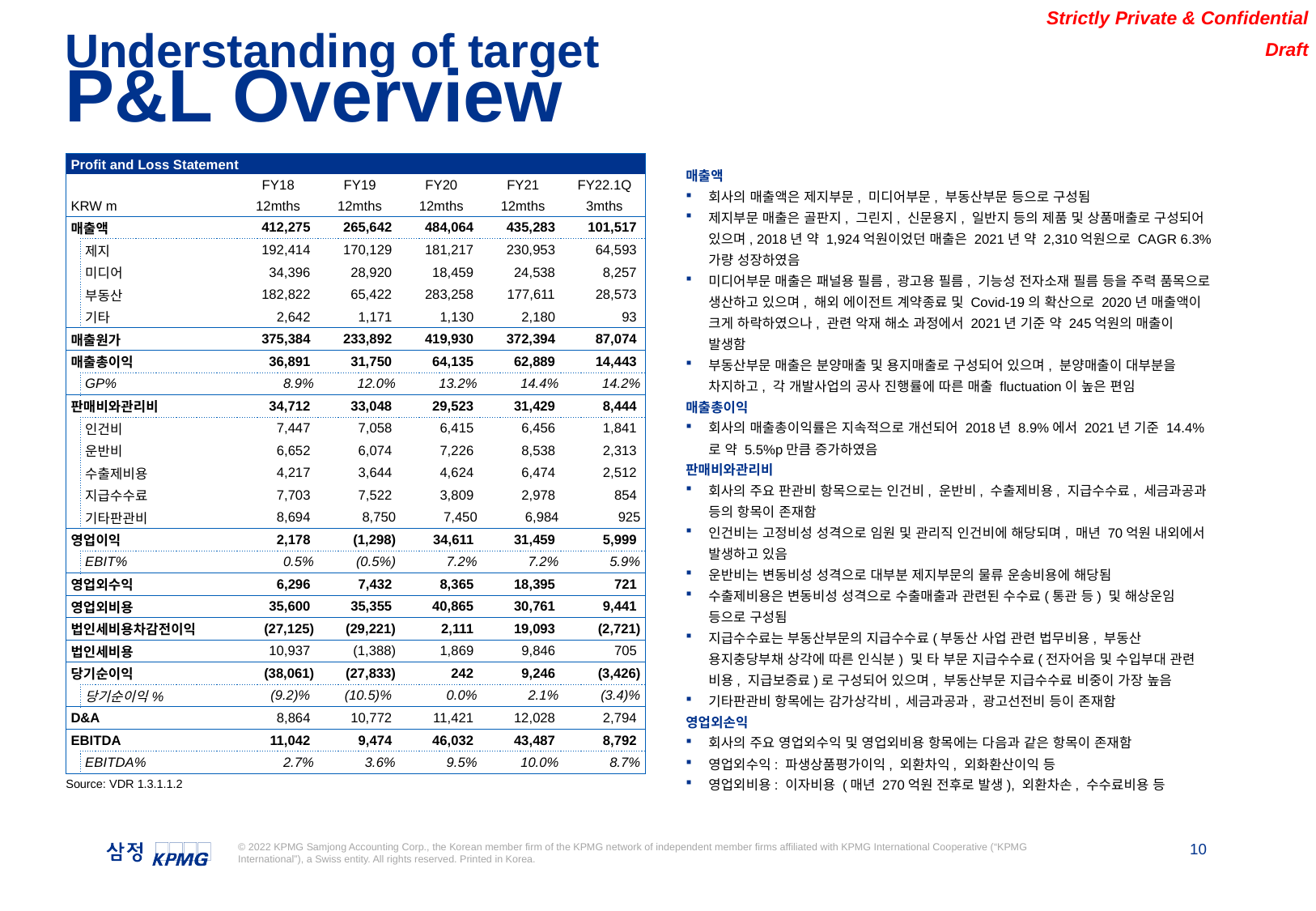

Understanding of target
P&L Overview
| Profit and Loss Statement |  |  |  |  |  |  |  |
| --- | --- | --- | --- | --- | --- | --- | --- |
|  |  |  | FY18 | FY19 | FY20 | FY21 | FY22.1Q |
| KRW m |  |  | 12mths | 12mths | 12mths | 12mths | 3mths |
| 매출액 |  |  | 412,275 | 265,642 | 484,064 | 435,283 | 101,517 |
|  | 제지 |  | 192,414 | 170,129 | 181,217 | 230,953 | 64,593 |
|  | 미디어 |  | 34,396 | 28,920 | 18,459 | 24,538 | 8,257 |
|  | 부동산 |  | 182,822 | 65,422 | 283,258 | 177,611 | 28,573 |
|  | 기타 |  | 2,642 | 1,171 | 1,130 | 2,180 | 93 |
| 매출원가 |  |  | 375,384 | 233,892 | 419,930 | 372,394 | 87,074 |
| 매출총이익 |  |  | 36,891 | 31,750 | 64,135 | 62,889 | 14,443 |
|  | GP% |  | 8.9% | 12.0% | 13.2% | 14.4% | 14.2% |
| 판매비와관리비 |  |  | 34,712 | 33,048 | 29,523 | 31,429 | 8,444 |
|  | 인건비 |  | 7,447 | 7,058 | 6,415 | 6,456 | 1,841 |
|  | 운반비 |  | 6,652 | 6,074 | 7,226 | 8,538 | 2,313 |
|  | 수출제비용 |  | 4,217 | 3,644 | 4,624 | 6,474 | 2,512 |
|  | 지급수수료 |  | 7,703 | 7,522 | 3,809 | 2,978 | 854 |
|  | 기타판관비 |  | 8,694 | 8,750 | 7,450 | 6,984 | 925 |
| 영업이익 |  |  | 2,178 | (1,298) | 34,611 | 31,459 | 5,999 |
|  | EBIT% |  | 0.5% | (0.5%) | 7.2% | 7.2% | 5.9% |
| 영업외수익 |  |  | 6,296 | 7,432 | 8,365 | 18,395 | 721 |
| 영업외비용 |  |  | 35,600 | 35,355 | 40,865 | 30,761 | 9,441 |
| 법인세비용차감전이익 |  |  | (27,125) | (29,221) | 2,111 | 19,093 | (2,721) |
| 법인세비용 |  |  | 10,937 | (1,388) | 1,869 | 9,846 | 705 |
| 당기순이익 |  |  | (38,061) | (27,833) | 242 | 9,246 | (3,426) |
|  | 당기순이익% |  | (9.2)% | (10.5)% | 0.0% | 2.1% | (3.4)% |
| D&A |  |  | 8,864 | 10,772 | 11,421 | 12,028 | 2,794 |
| EBITDA |  |  | 11,042 | 9,474 | 46,032 | 43,487 | 8,792 |
|  | EBITDA% |  | 2.7% | 3.6% | 9.5% | 10.0% | 8.7% |
매출액
회사의 매출액은 제지부문, 미디어부문, 부동산부문 등으로 구성됨
제지부문 매출은 골판지, 그린지, 신문용지, 일반지 등의 제품 및 상품매출로 구성되어 있으며, 2018년 약 1,924억원이었던 매출은 2021년 약 2,310억원으로 CAGR 6.3% 가량 성장하였음
미디어부문 매출은 패널용 필름, 광고용 필름, 기능성 전자소재 필름 등을 주력 품목으로 생산하고 있으며, 해외 에이전트 계약종료 및 Covid-19의 확산으로 2020년 매출액이 크게 하락하였으나, 관련 악재 해소 과정에서 2021년 기준 약 245억원의 매출이 발생함
부동산부문 매출은 분양매출 및 용지매출로 구성되어 있으며, 분양매출이 대부분을 차지하고, 각 개발사업의 공사 진행률에 따른 매출 fluctuation이 높은 편임
매출총이익
회사의 매출총이익률은 지속적으로 개선되어 2018년 8.9%에서 2021년 기준 14.4%로 약 5.5%p만큼 증가하였음
판매비와관리비
회사의 주요 판관비 항목으로는 인건비, 운반비, 수출제비용, 지급수수료, 세금과공과 등의 항목이 존재함
인건비는 고정비성 성격으로 임원 및 관리직 인건비에 해당되며, 매년 70억원 내외에서 발생하고 있음
운반비는 변동비성 성격으로 대부분 제지부문의 물류 운송비용에 해당됨
수출제비용은 변동비성 성격으로 수출매출과 관련된 수수료(통관 등) 및 해상운임 등으로 구성됨
지급수수료는 부동산부문의 지급수수료(부동산 사업 관련 법무비용, 부동산 용지충당부채 상각에 따른 인식분) 및 타 부문 지급수수료(전자어음 및 수입부대 관련 비용, 지급보증료)로 구성되어 있으며, 부동산부문 지급수수료 비중이 가장 높음
기타판관비 항목에는 감가상각비, 세금과공과, 광고선전비 등이 존재함
영업외손익
회사의 주요 영업외수익 및 영업외비용 항목에는 다음과 같은 항목이 존재함
영업외수익: 파생상품평가이익, 외환차익, 외화환산이익 등
영업외비용: 이자비용 (매년 270억원 전후로 발생), 외환차손, 수수료비용 등
Source: VDR 1.3.1.1.2